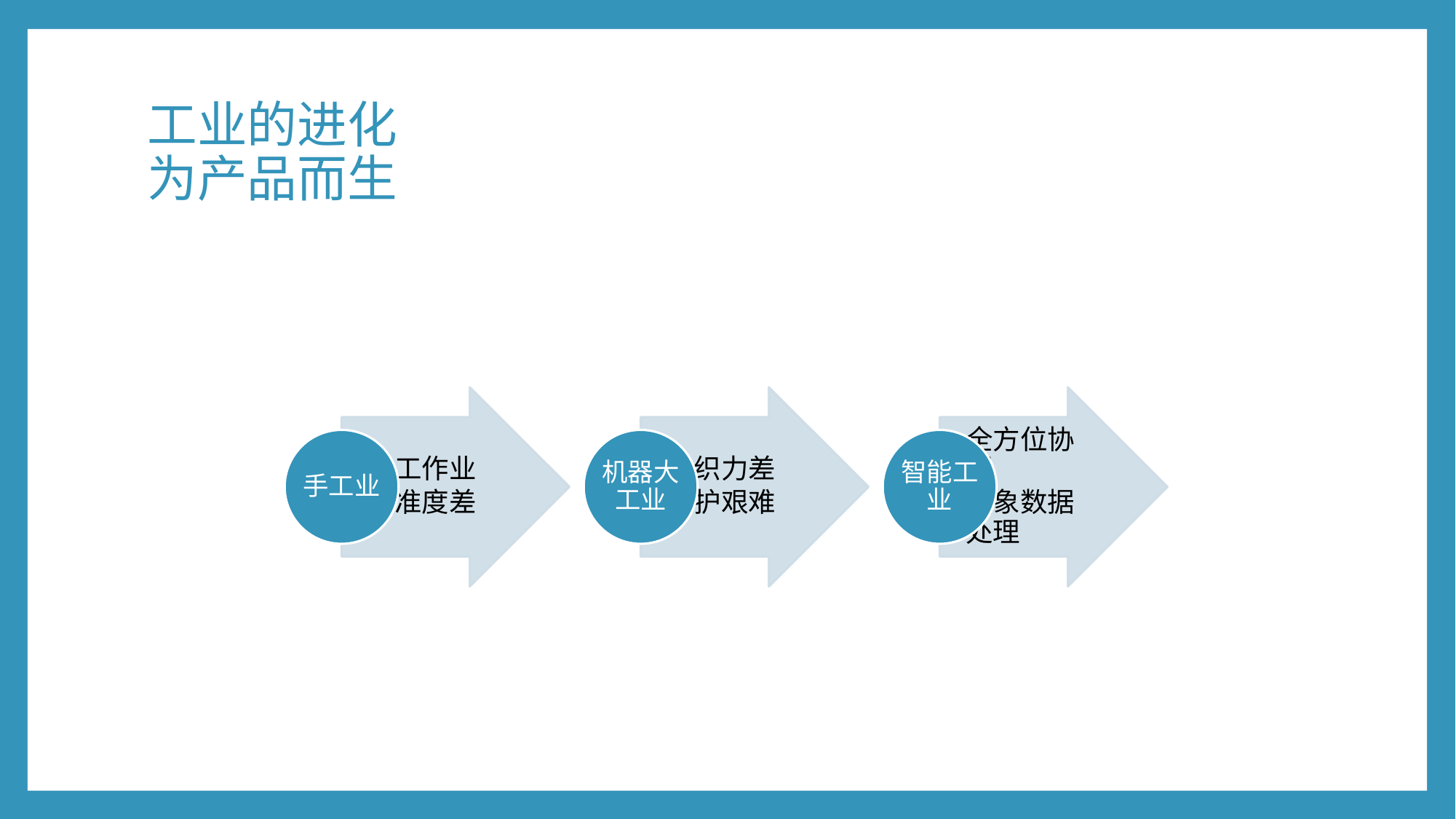

# 工业的进化 为产品而生
人工作业
标准度差
手工业
组织力差
维护艰难
机器大工业
全方位协同
抽象数据处理
智能工业